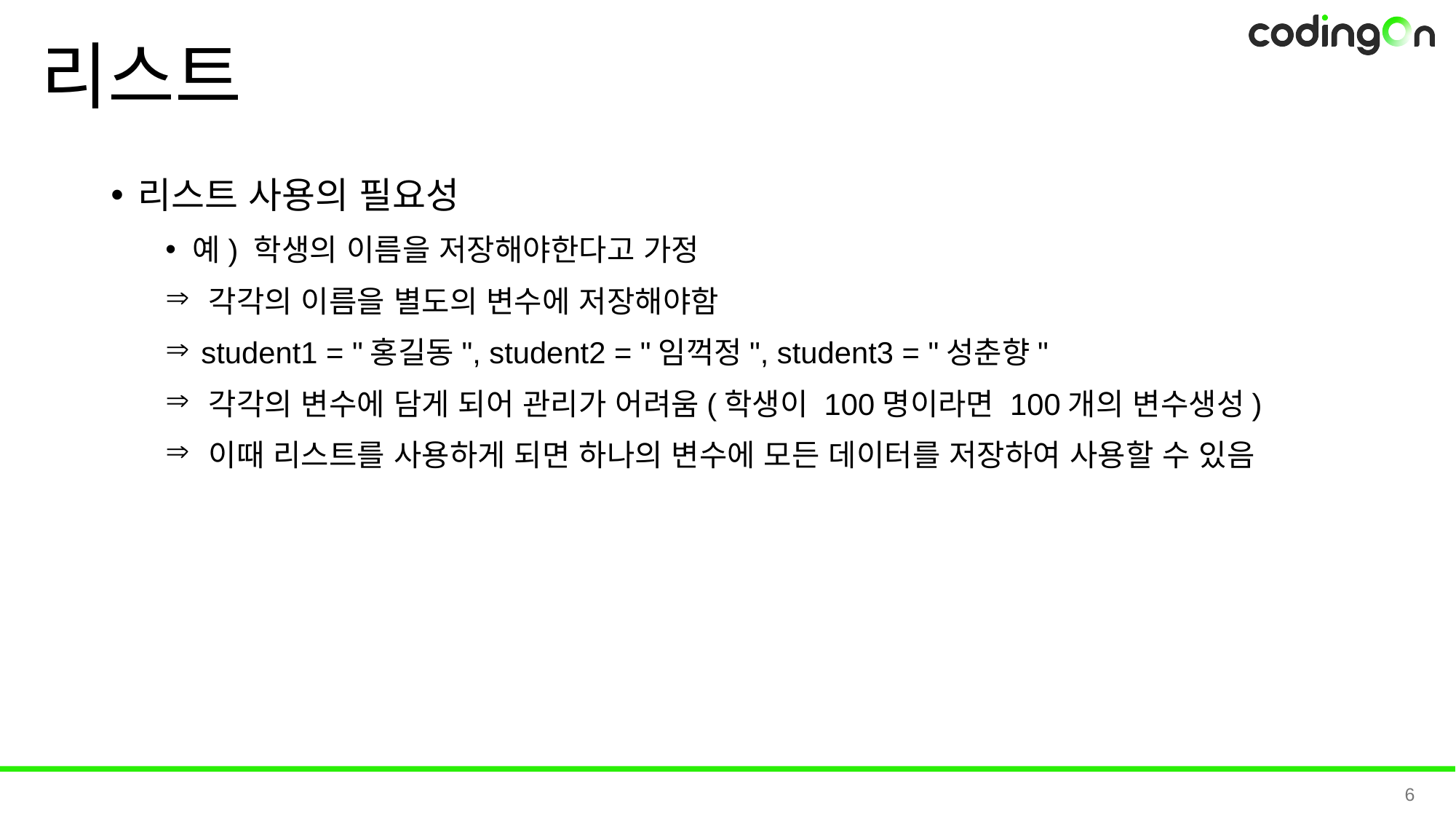

# 리스트
리스트 사용의 필요성
예) 학생의 이름을 저장해야한다고 가정
 각각의 이름을 별도의 변수에 저장해야함
 student1 = "홍길동", student2 = "임꺽정", student3 = "성춘향"
 각각의 변수에 담게 되어 관리가 어려움(학생이 100명이라면 100개의 변수생성)
 이때 리스트를 사용하게 되면 하나의 변수에 모든 데이터를 저장하여 사용할 수 있음

6